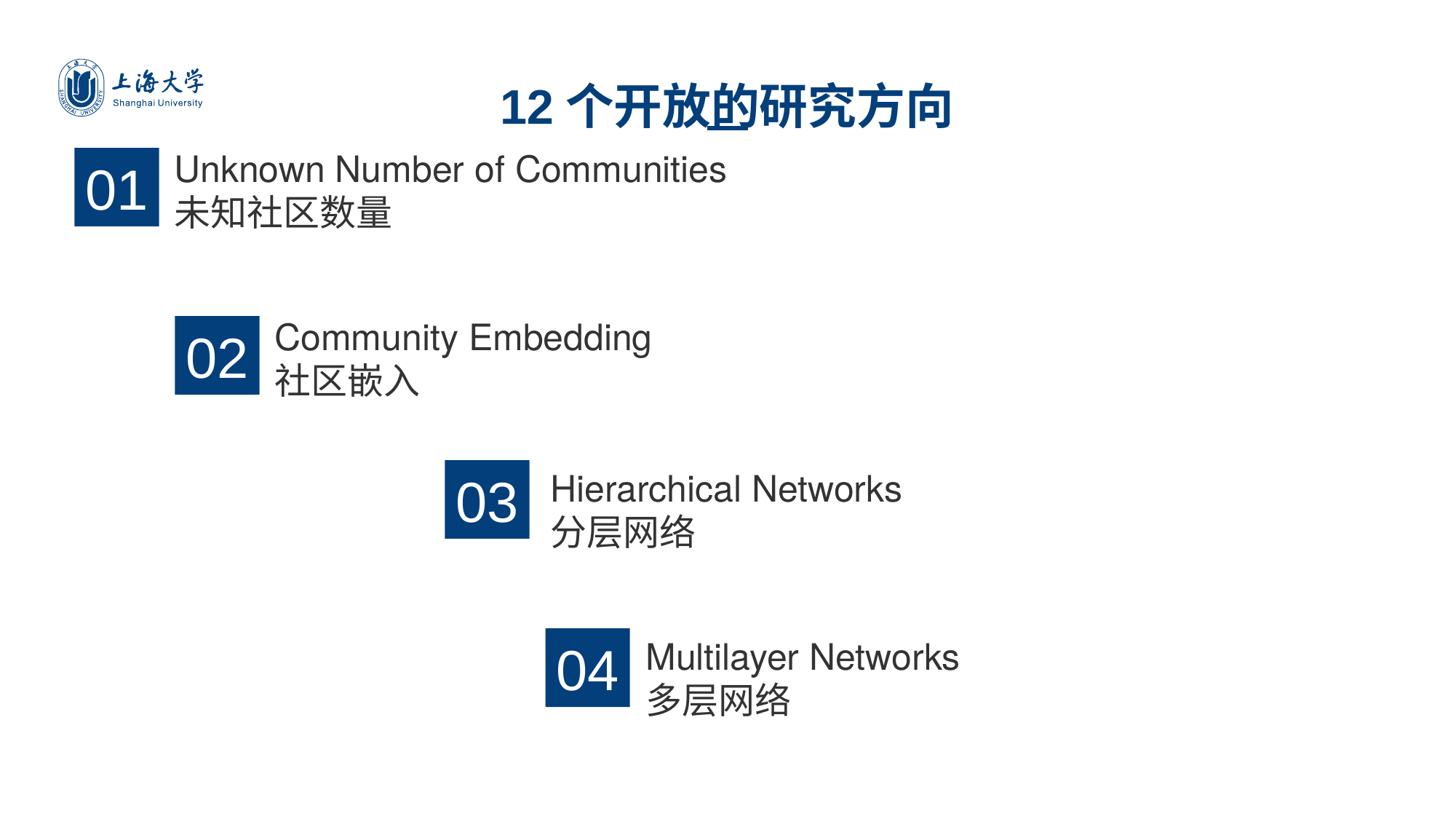

12个开放的研究方向

Unknown Number of Communities
未知社区数量
01

请单击此处输入文字内容加以解释说明，调整文字大小或者文字内容加以解释说明，调整文字大小或者颜色等属性请单击此处输入文字内容加以解释说明。请单击此处输入文字内容加以解释说明，调整文字大小或者文字内容加以解释说明，调整文字大小或者颜色等属性请单击此处输入文字内容加以解释说明。
Community Embedding
社区嵌入
02

03
Hierarchical Networks
分层网络

04
Multilayer Networks
多层网络